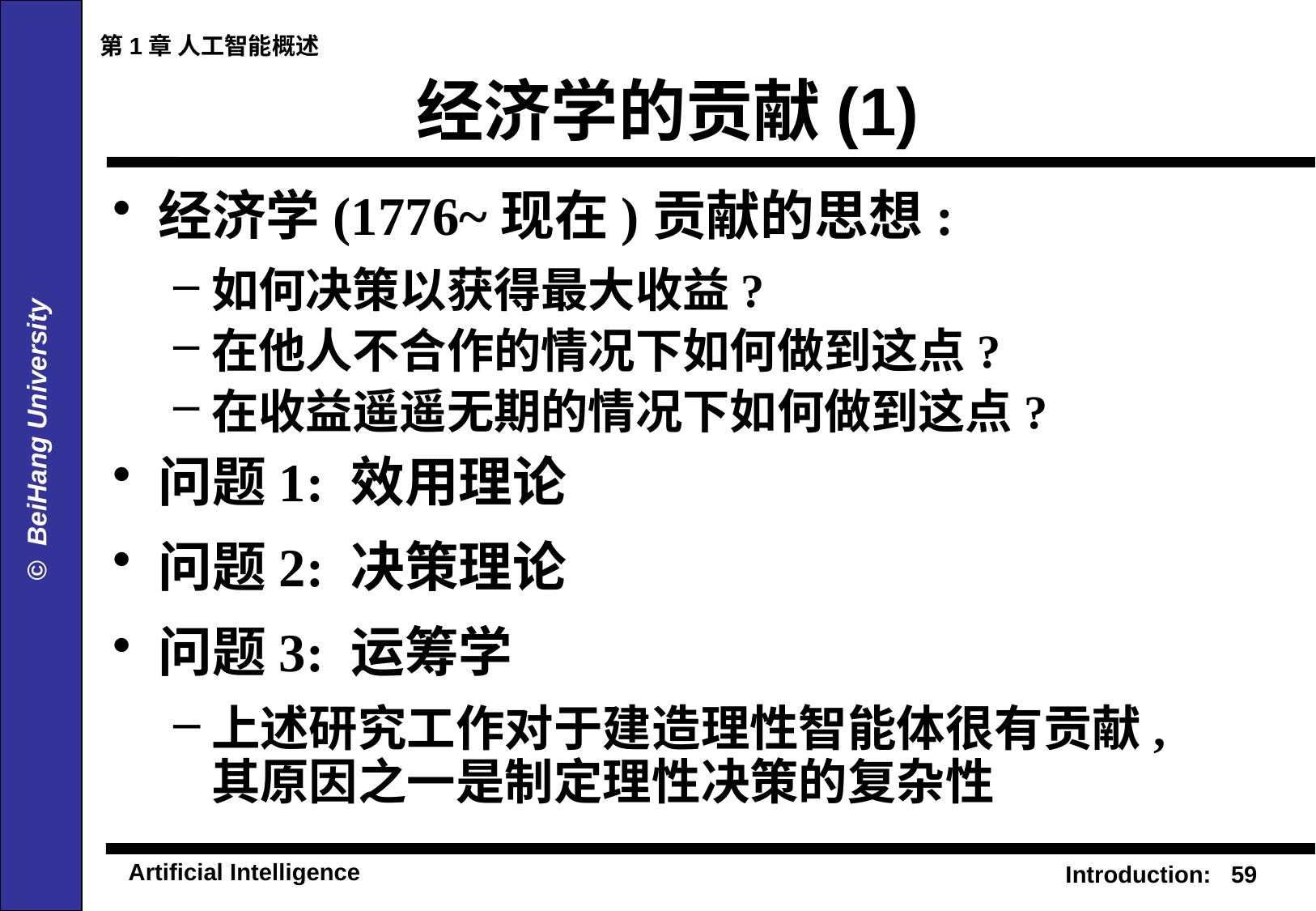

第1章 人工智能概述
# 经济学的贡献(1)
经济学(1776~现在)贡献的思想:
如何决策以获得最大收益?
在他人不合作的情况下如何做到这点?
在收益遥遥无期的情况下如何做到这点?
问题1: 效用理论
问题2: 决策理论
问题3: 运筹学
上述研究工作对于建造理性智能体很有贡献, 其原因之一是制定理性决策的复杂性